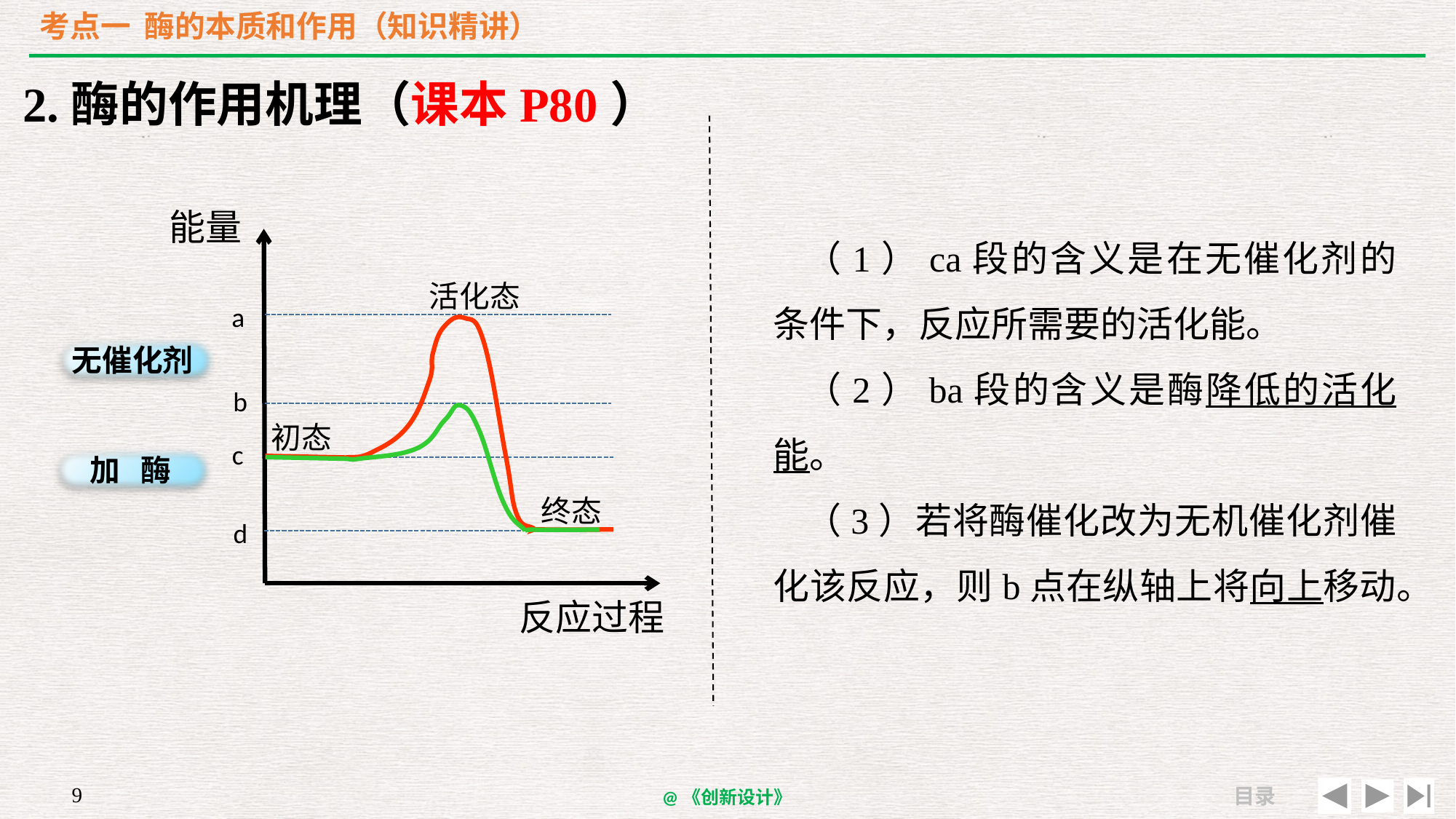

# 考点一  酶的本质和作用（知识精讲）
2.酶的作用机理（课本P80）
能量
（1）ca段的含义是在无催化剂的条件下，反应所需要的活化能。
（2）ba段的含义是酶降低的活化能。
（3）若将酶催化改为无机催化剂催化该反应，则b点在纵轴上将向上移动。
活化态
a

无催化剂
b

初态
c
  加   酶
终态
d
反应过程